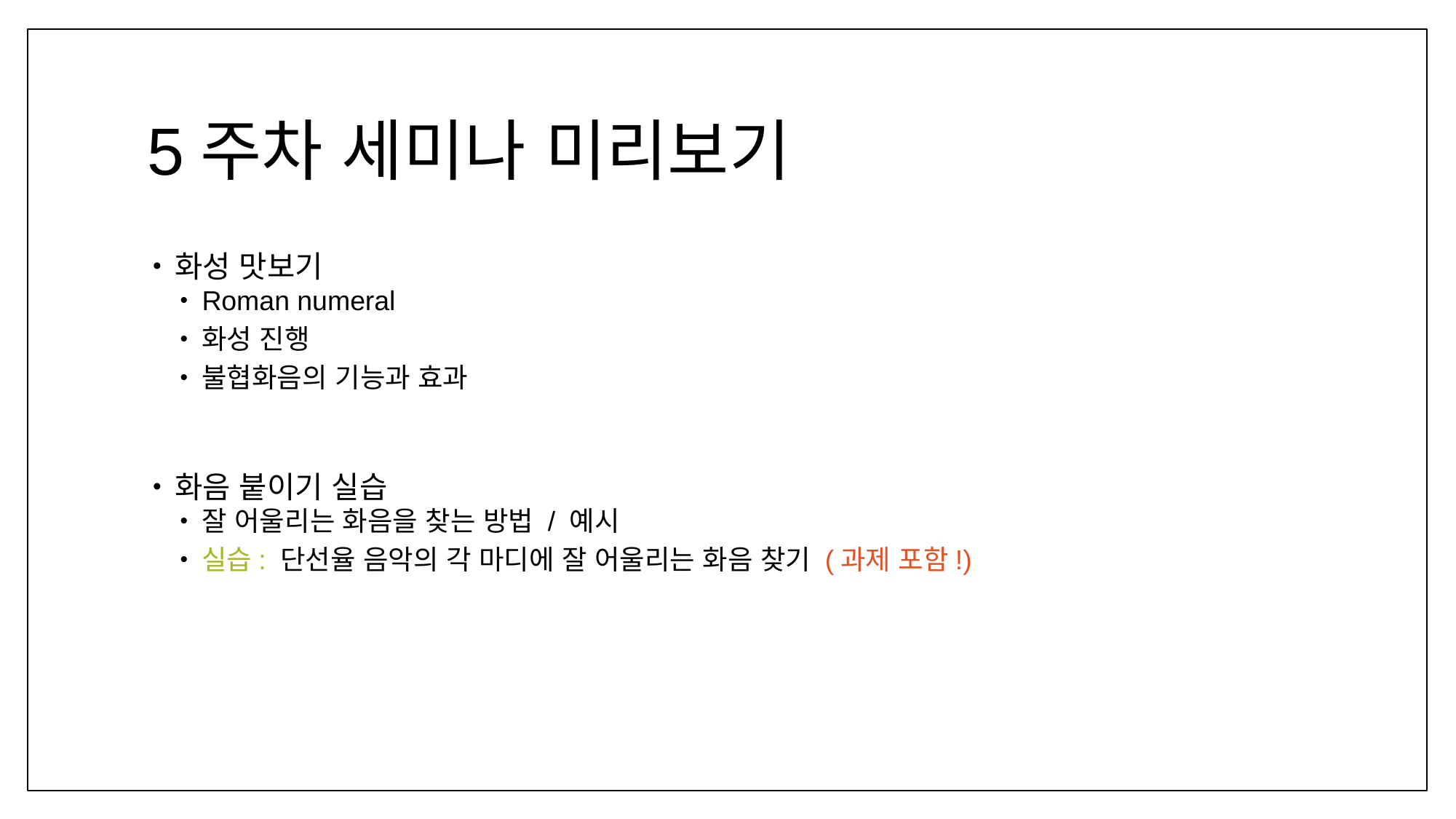

# 5주차 세미나 미리보기
화성 맛보기
Roman numeral
화성 진행
불협화음의 기능과 효과

화음 붙이기 실습
잘 어울리는 화음을 찾는 방법 / 예시
실습: 단선율 음악의 각 마디에 잘 어울리는 화음 찾기 (과제 포함!)